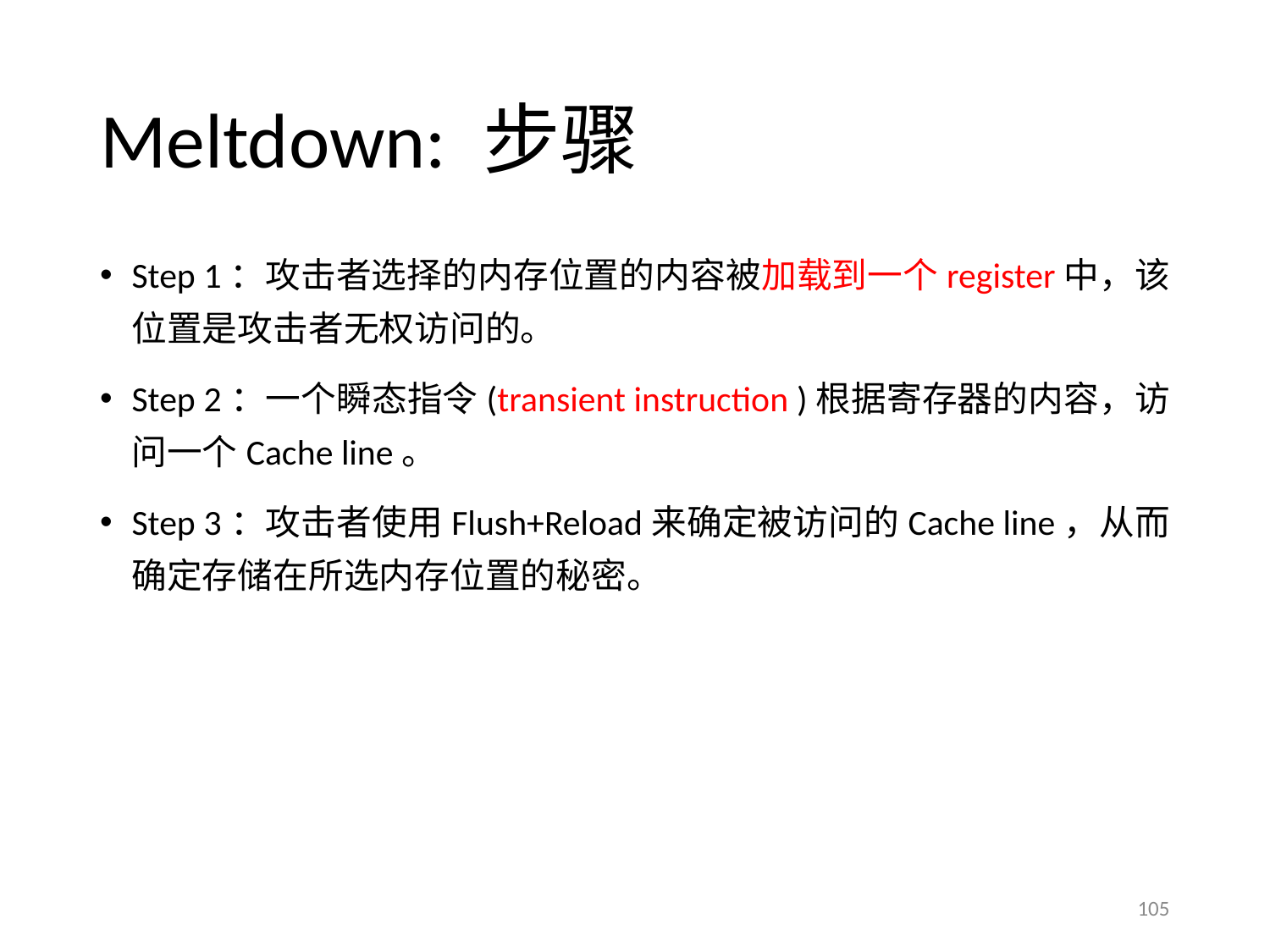

# Meltdown: 步骤
Step 1：攻击者选择的内存位置的内容被加载到一个register中，该位置是攻击者无权访问的。
Step 2：一个瞬态指令(transient instruction )根据寄存器的内容，访问一个Cache line。
Step 3：攻击者使用Flush+Reload来确定被访问的Cache line，从而确定存储在所选内存位置的秘密。
105